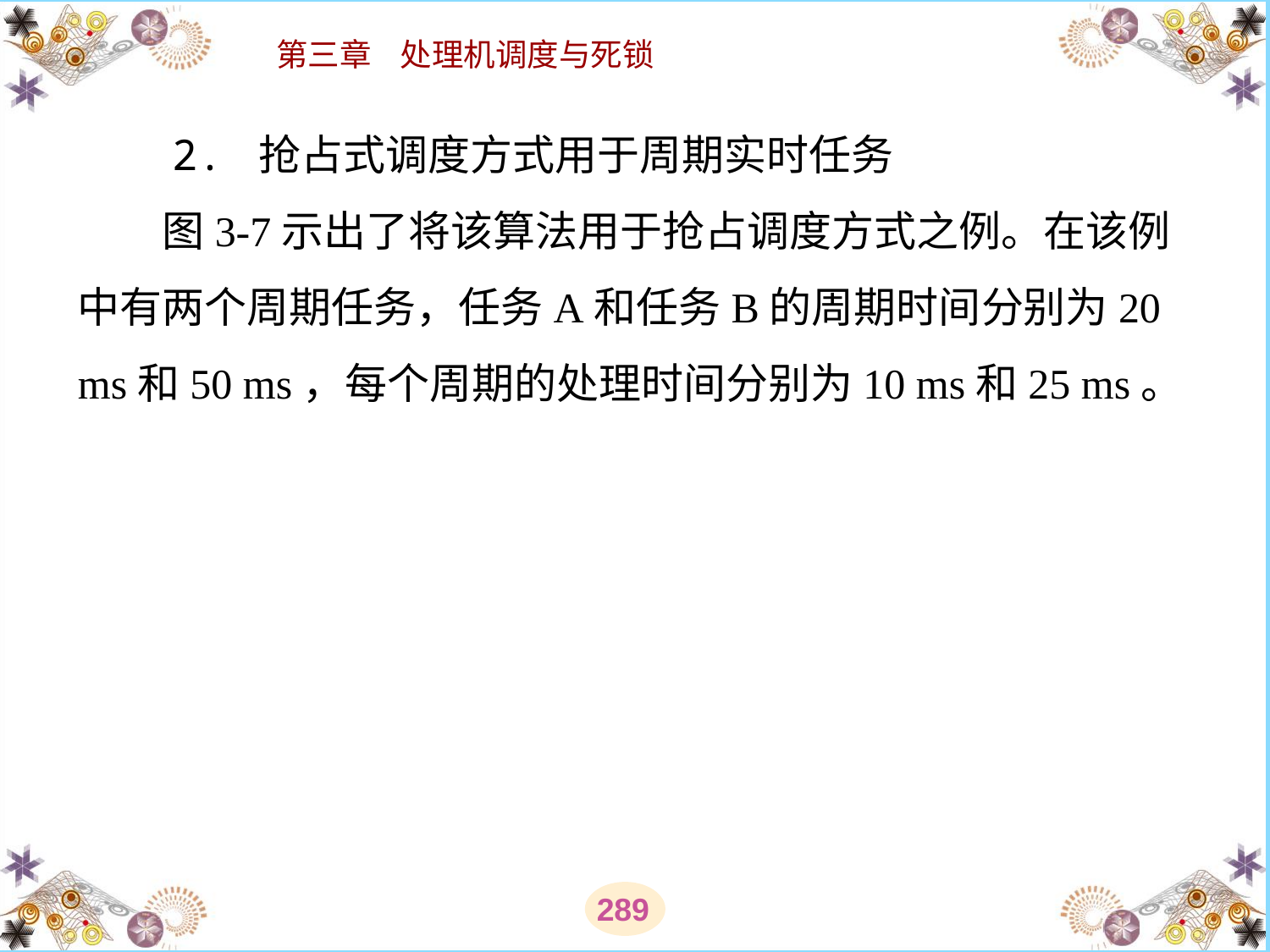

# 2. 抢占式调度方式用于周期实时任务 　　图3-7示出了将该算法用于抢占调度方式之例。在该例中有两个周期任务，任务A和任务B的周期时间分别为20 ms和50 ms，每个周期的处理时间分别为10 ms和25 ms。